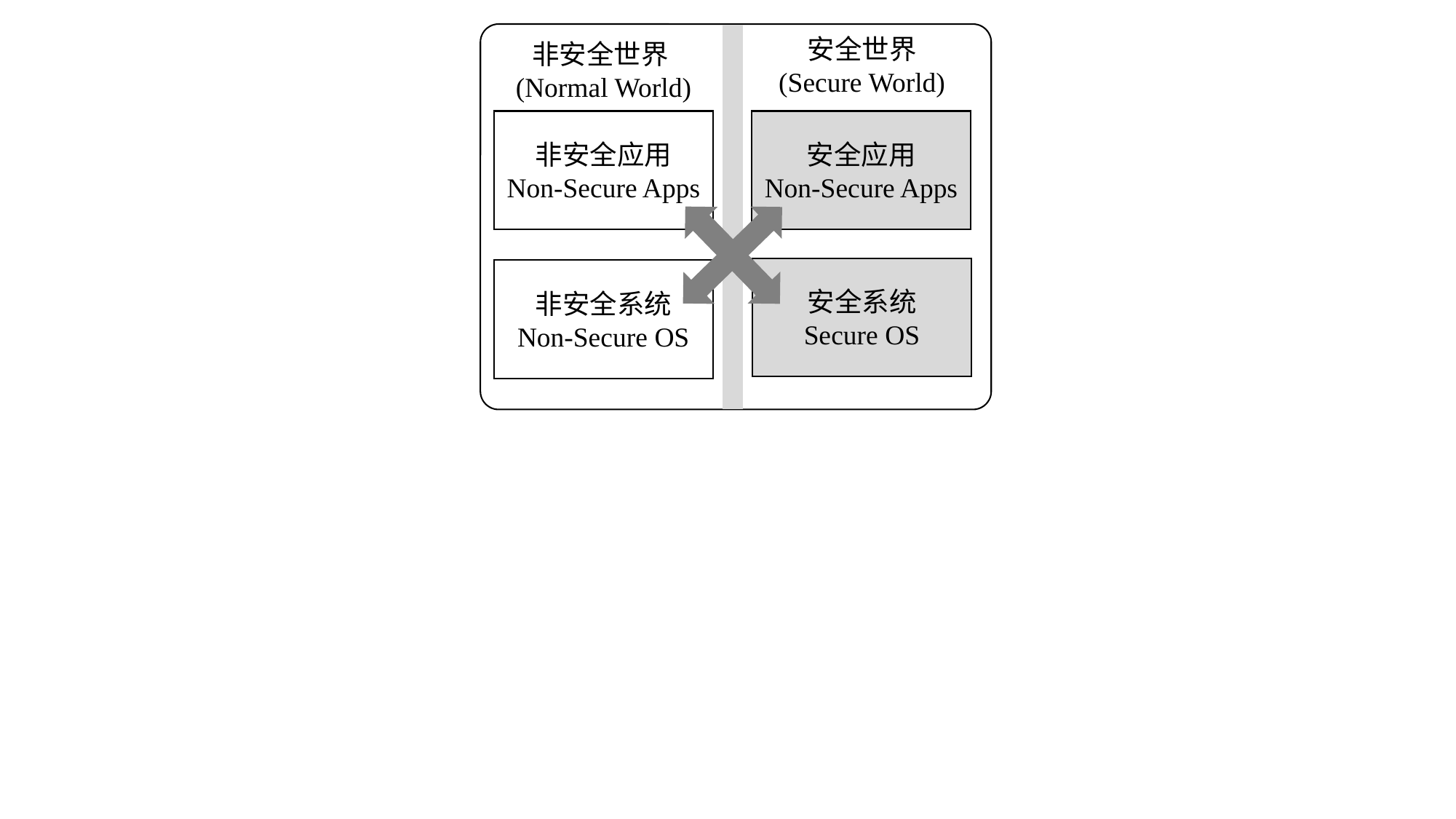

安全世界
(Secure World)
非安全世界(Normal World)
非安全应用
Non-Secure Apps
安全应用
Non-Secure Apps

安全系统
Secure OS
非安全系统
Non-Secure OS